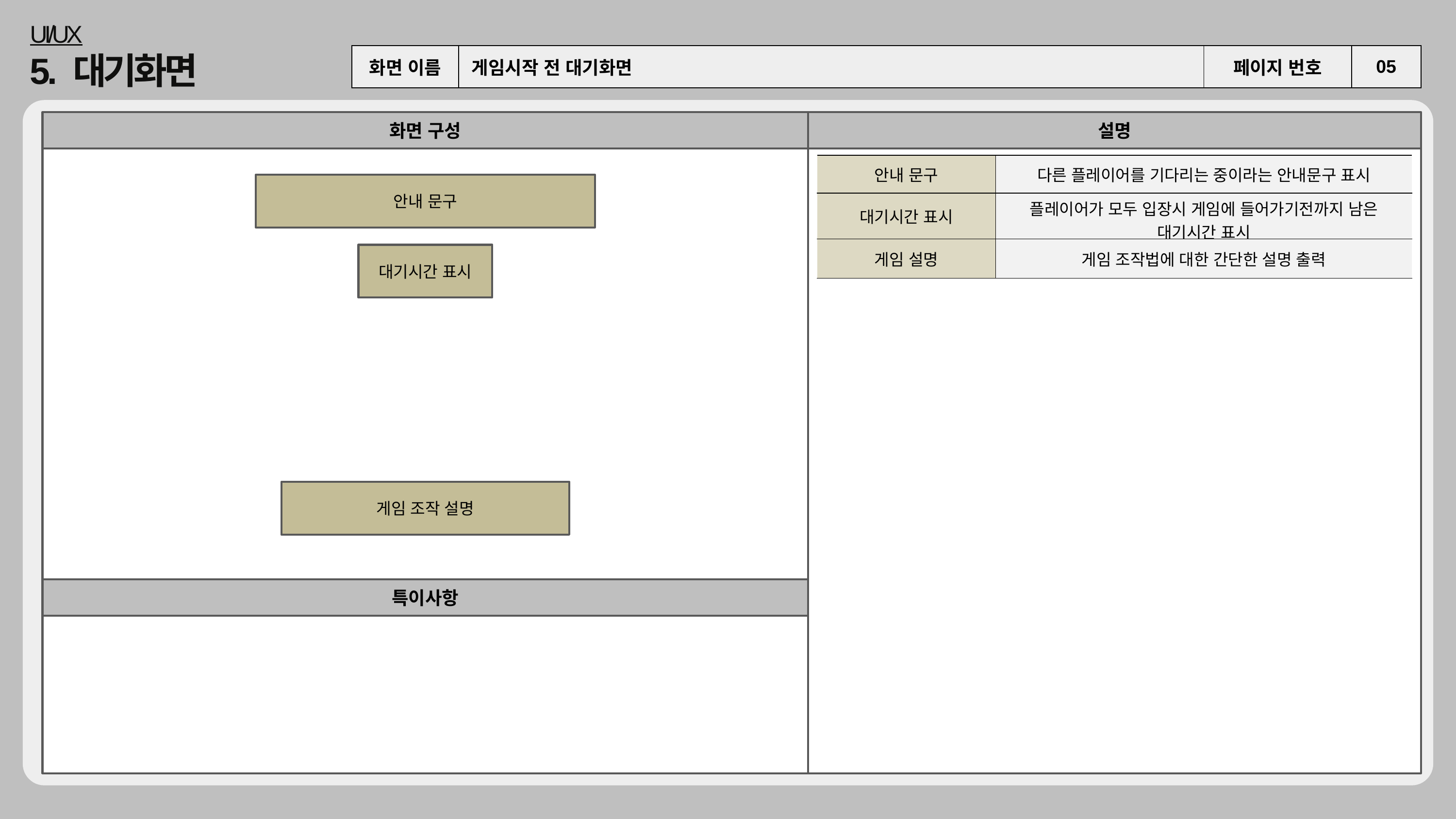

UI/UX
5. 대기화면
| 화면 이름 | 게임시작 전 대기화면 | 페이지 번호 | 05 |
| --- | --- | --- | --- |

화면 구성
설명

| 안내 문구 | 다른 플레이어를 기다리는 중이라는 안내문구 표시 |
| --- | --- |
| 대기시간 표시 | 플레이어가 모두 입장시 게임에 들어가기전까지 남은 대기시간 표시 |
| 게임 설명 | 게임 조작법에 대한 간단한 설명 출력 |
안내 문구
대기시간 표시
게임 조작 설명
특이사항